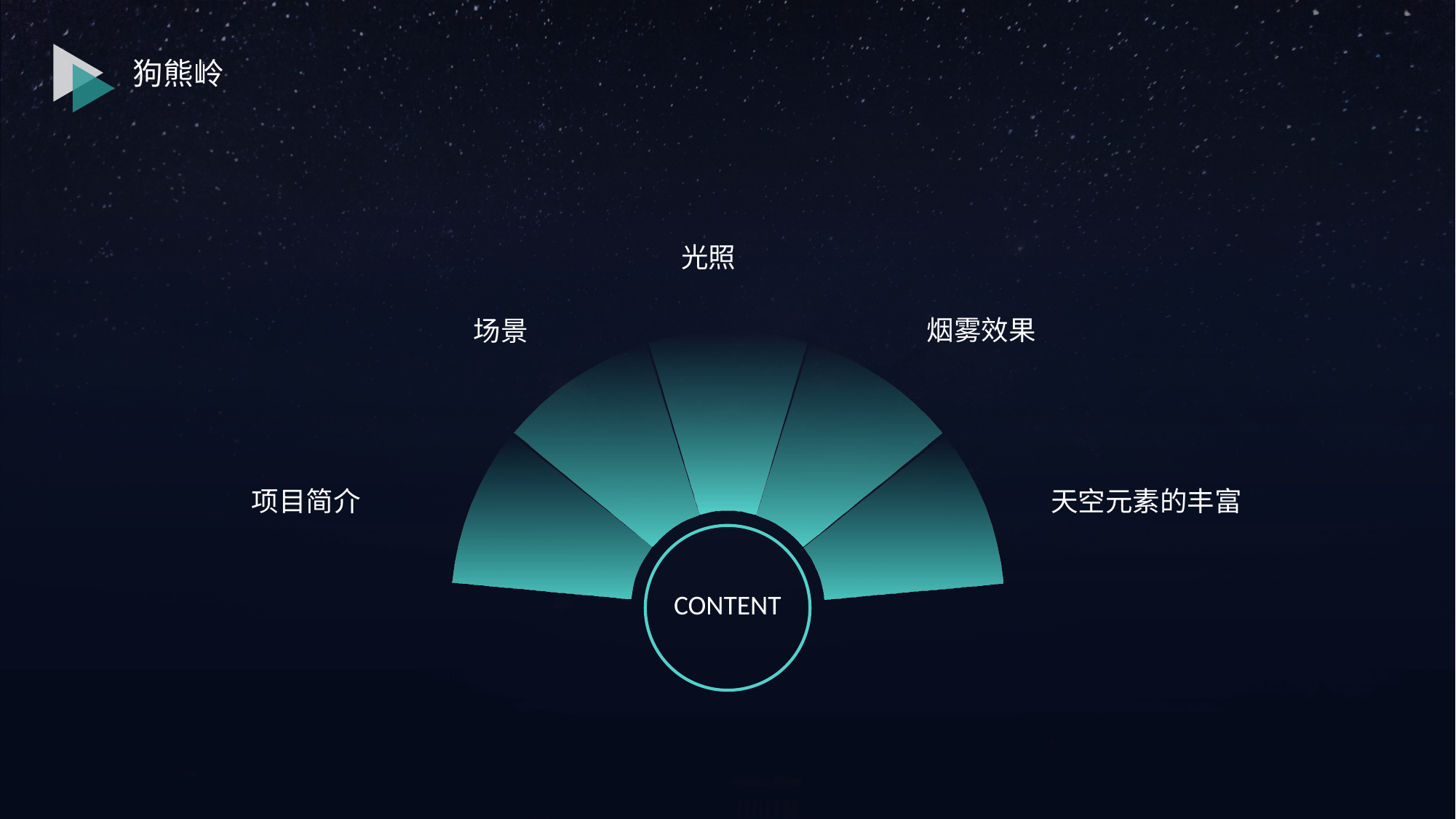

狗熊岭
光照
烟雾效果
场景

项目简介
天空元素的丰富

CONTENT